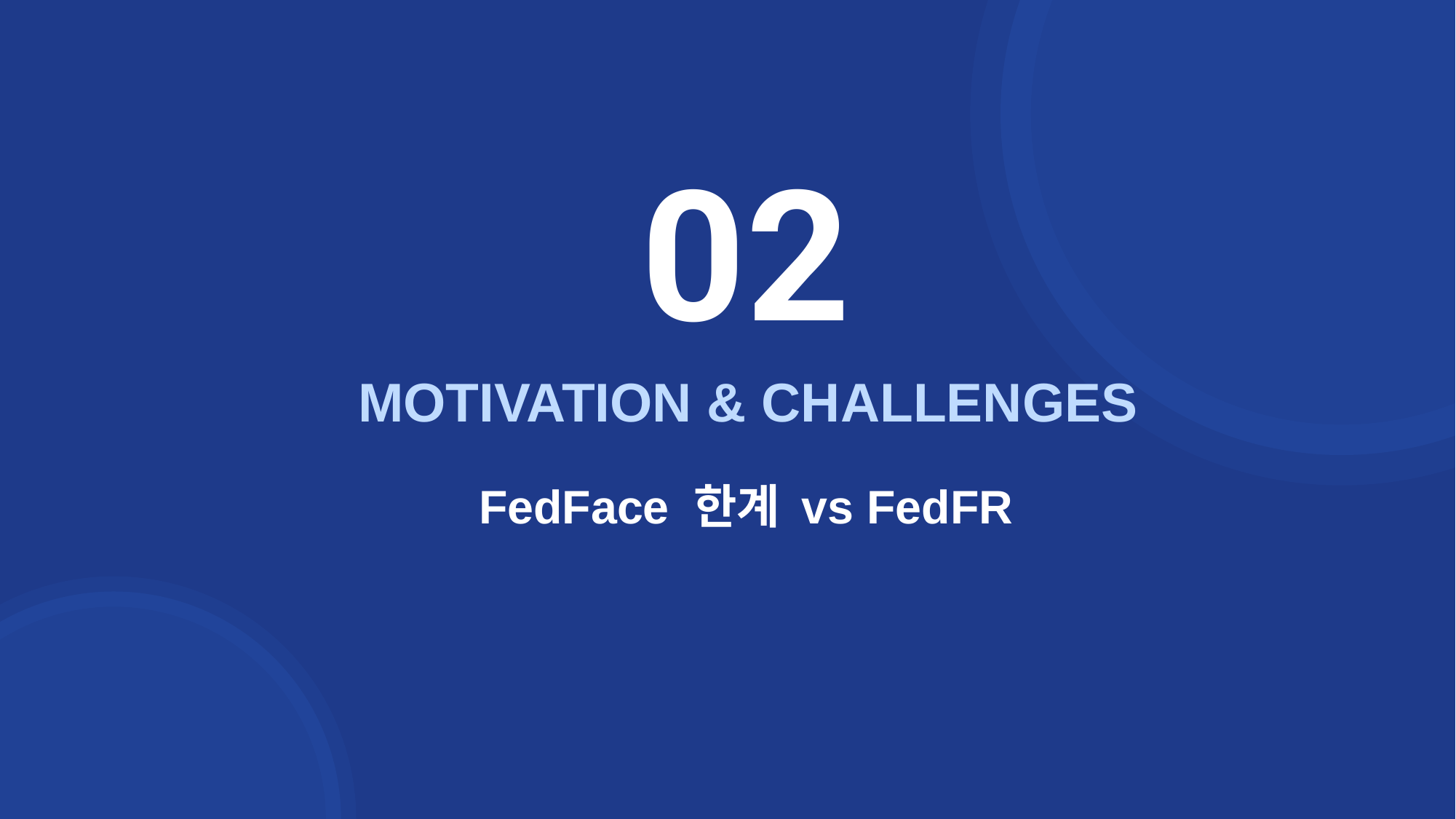

02
MOTIVATION & CHALLENGES
FedFace 한계 vs FedFR